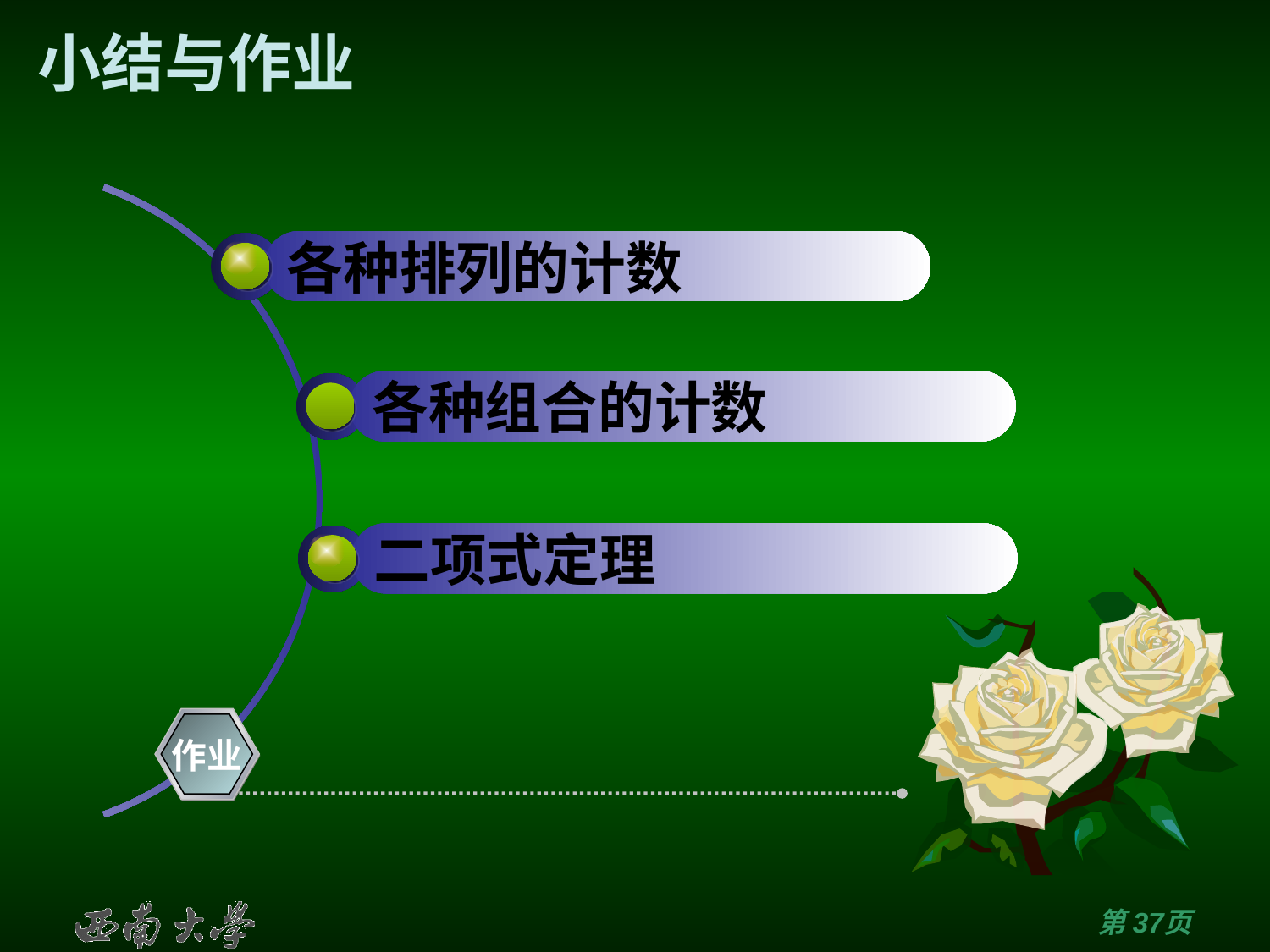

# 小结与作业

各种排列的计数

各种组合的计数

二项式定理

作业

第37页